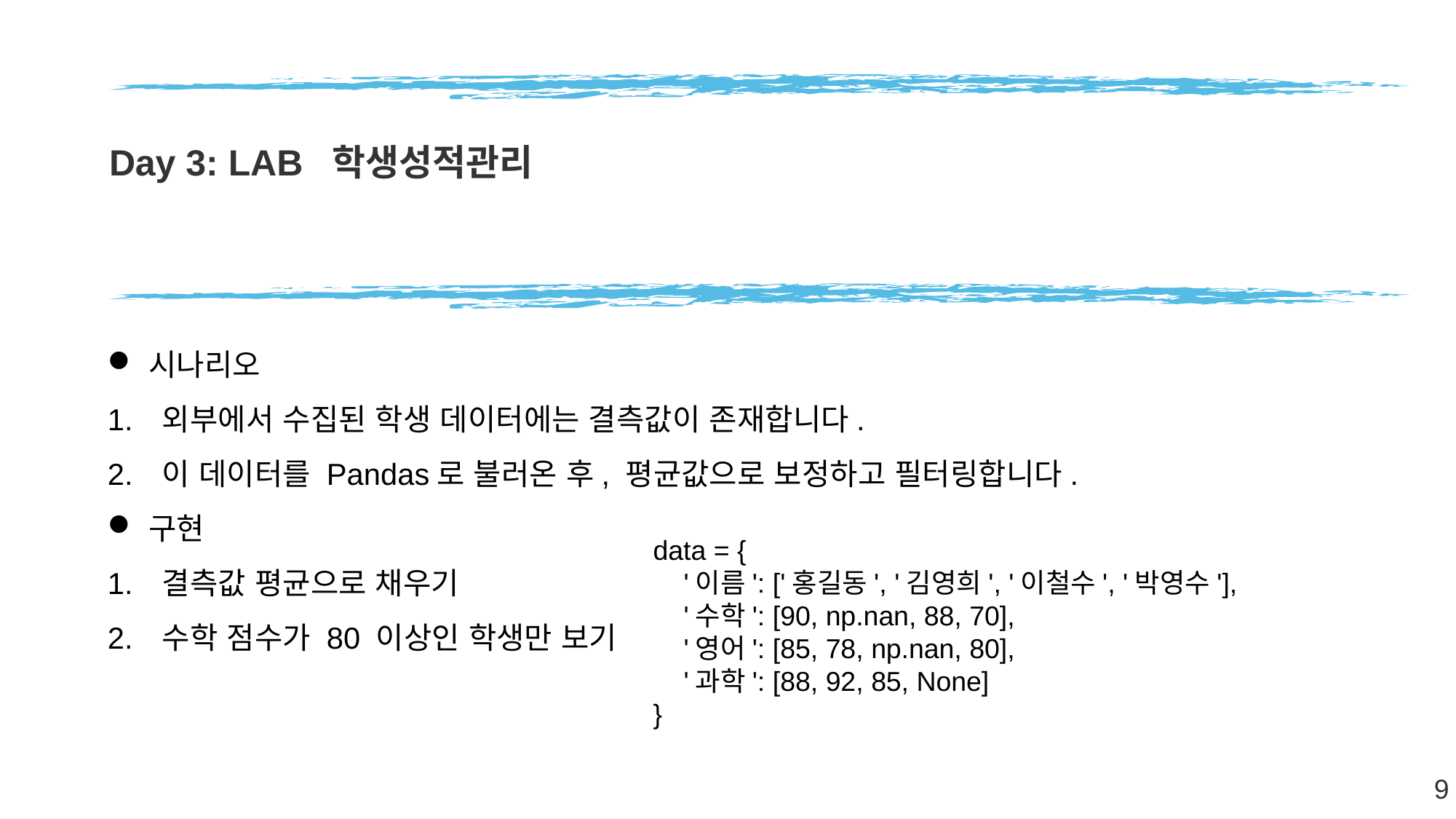

# Day 3: LAB  학생성적관리

시나리오
외부에서 수집된 학생 데이터에는 결측값이 존재합니다.
이 데이터를 Pandas로 불러온 후, 평균값으로 보정하고 필터링합니다.
구현
결측값 평균으로 채우기
수학 점수가 80 이상인 학생만 보기
data = {
    '이름': ['홍길동', '김영희', '이철수', '박영수'],
    '수학': [90, np.nan, 88, 70],
    '영어': [85, 78, np.nan, 80],
    '과학': [88, 92, 85, None]
}

9